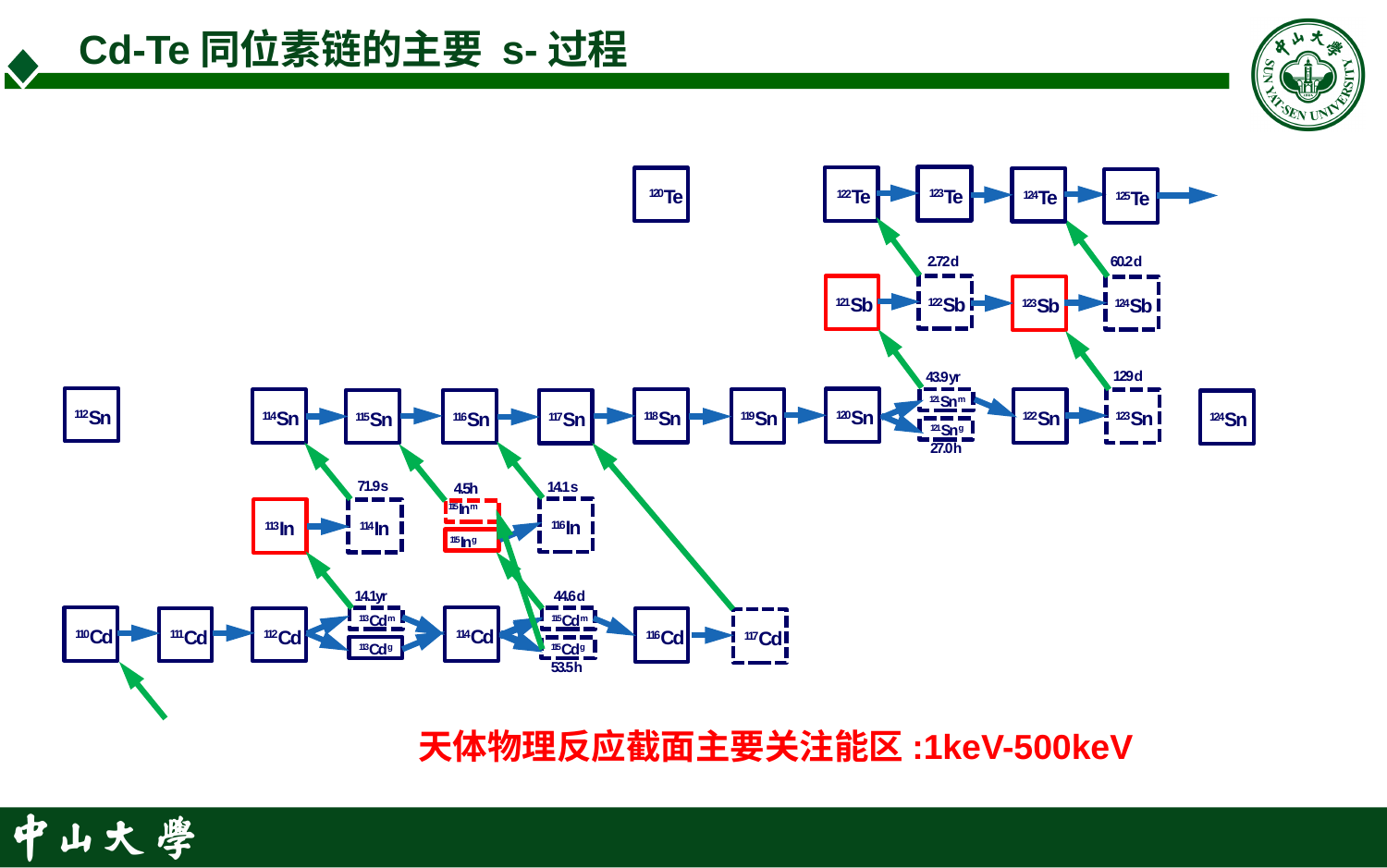

Cd-Te同位素链的主要 s-过程

123Te

124Te

125Te
120Te
122Te
2.72 d
 60.2 d

122Sb

123Sb

124Sb
121Sb
 129 d
43.9 yr
121Snm

121Sng
27.0 h

112Sn

118Sn

114Sn

119Sn

122Sn

123Sn

115Sn

116Sn

117Sn

124Sn
120Sn
71.9 s
14.1 s
4.5h
115Inm

115Ing

116In

113In

114In
 14.1yr
113Cdm

113Cdg

44.6 d
115Cdm

115Cdg
53.5 h

110Cd

114Cd

111Cd

112Cd

116Cd

117Cd
天体物理反应截面主要关注能区:1keV-500keV